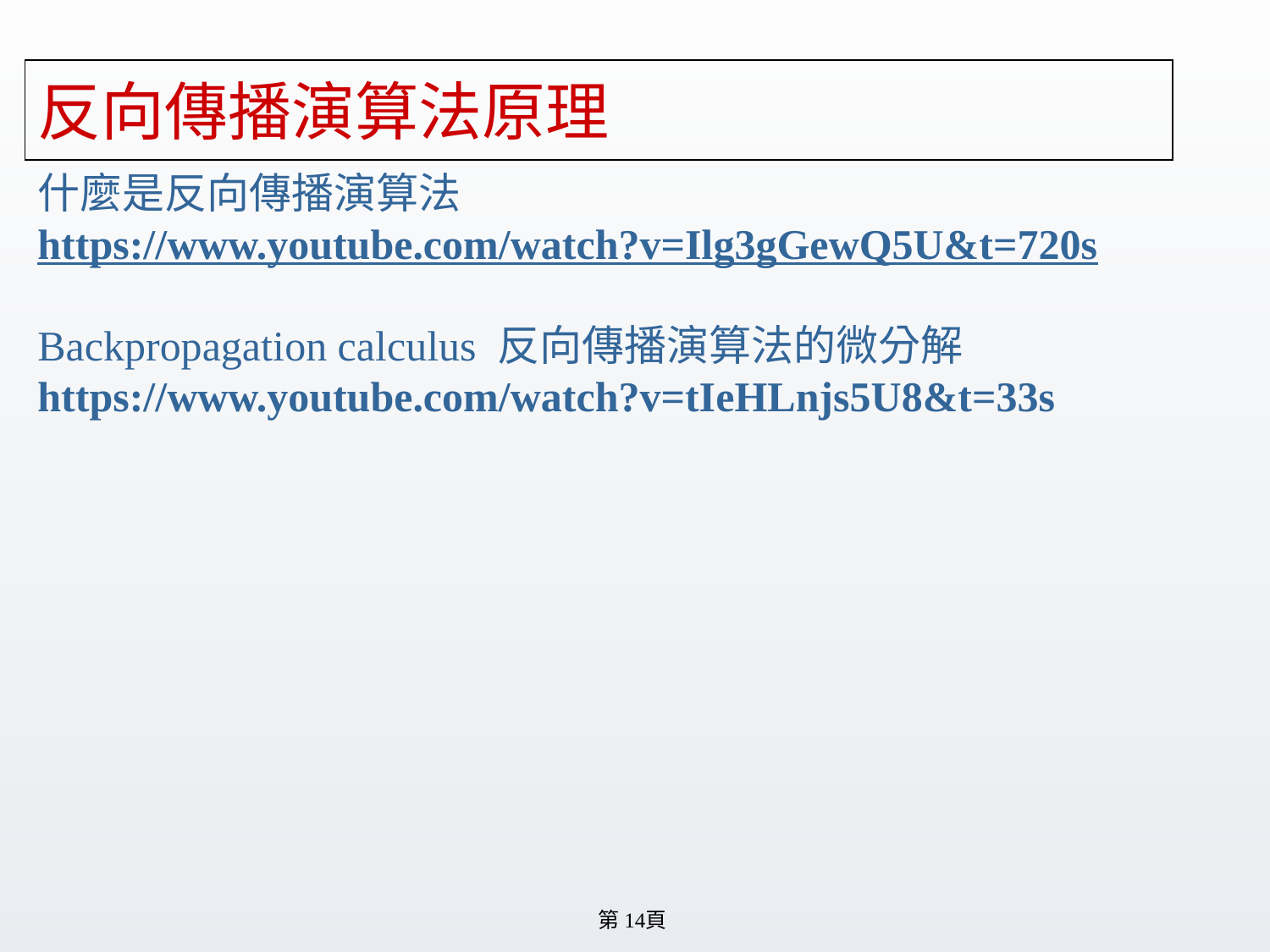

# 反向傳播演算法原理
什麼是反向傳播演算法
https://www.youtube.com/watch?v=Ilg3gGewQ5U&t=720s

Backpropagation calculus 反向傳播演算法的微分解
https://www.youtube.com/watch?v=tIeHLnjs5U8&t=33s